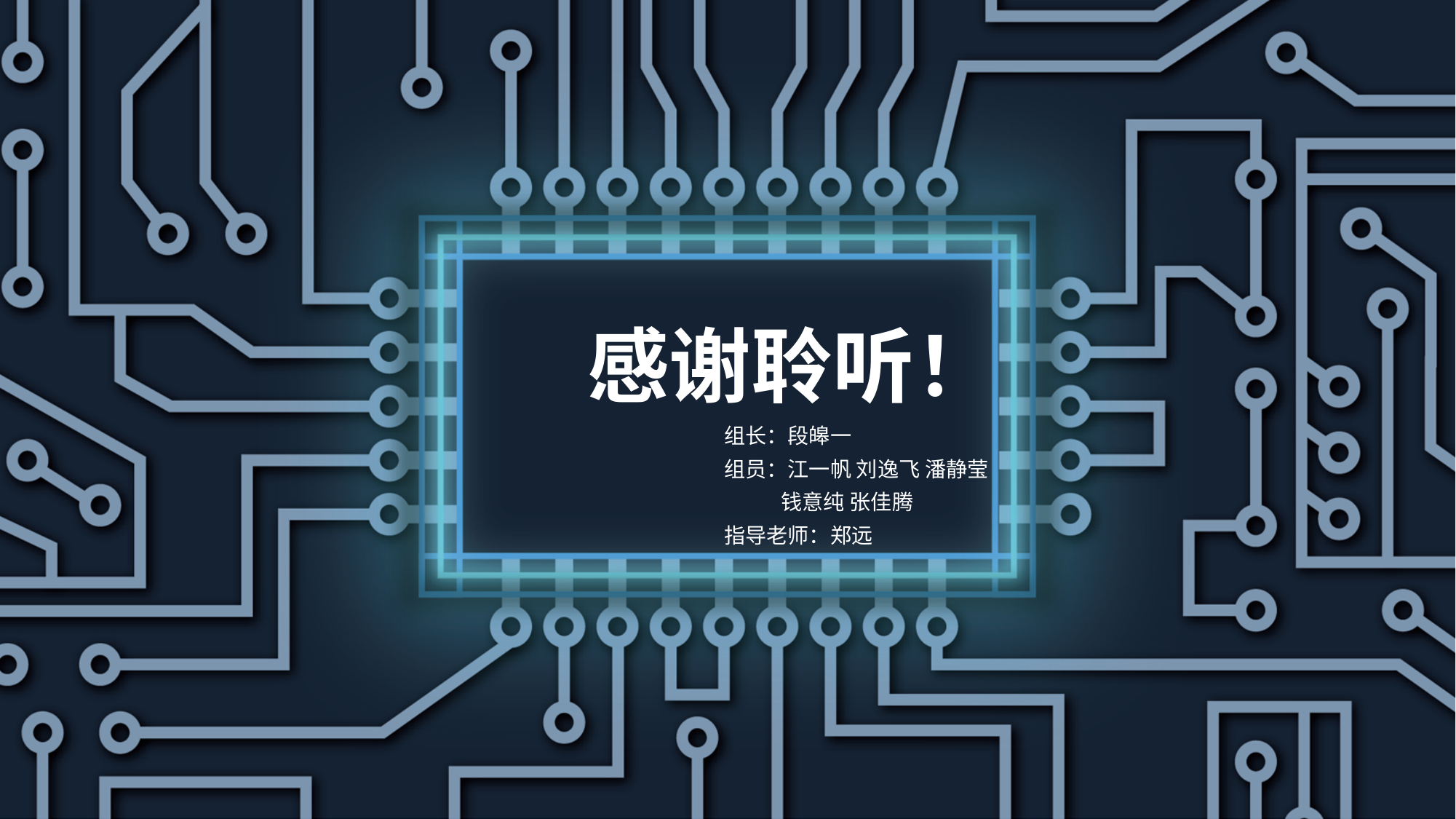

感谢聆听！
组长：段皞一
组员：江一帆 刘逸飞 潘静莹
           钱意纯 张佳腾
指导老师：郑远